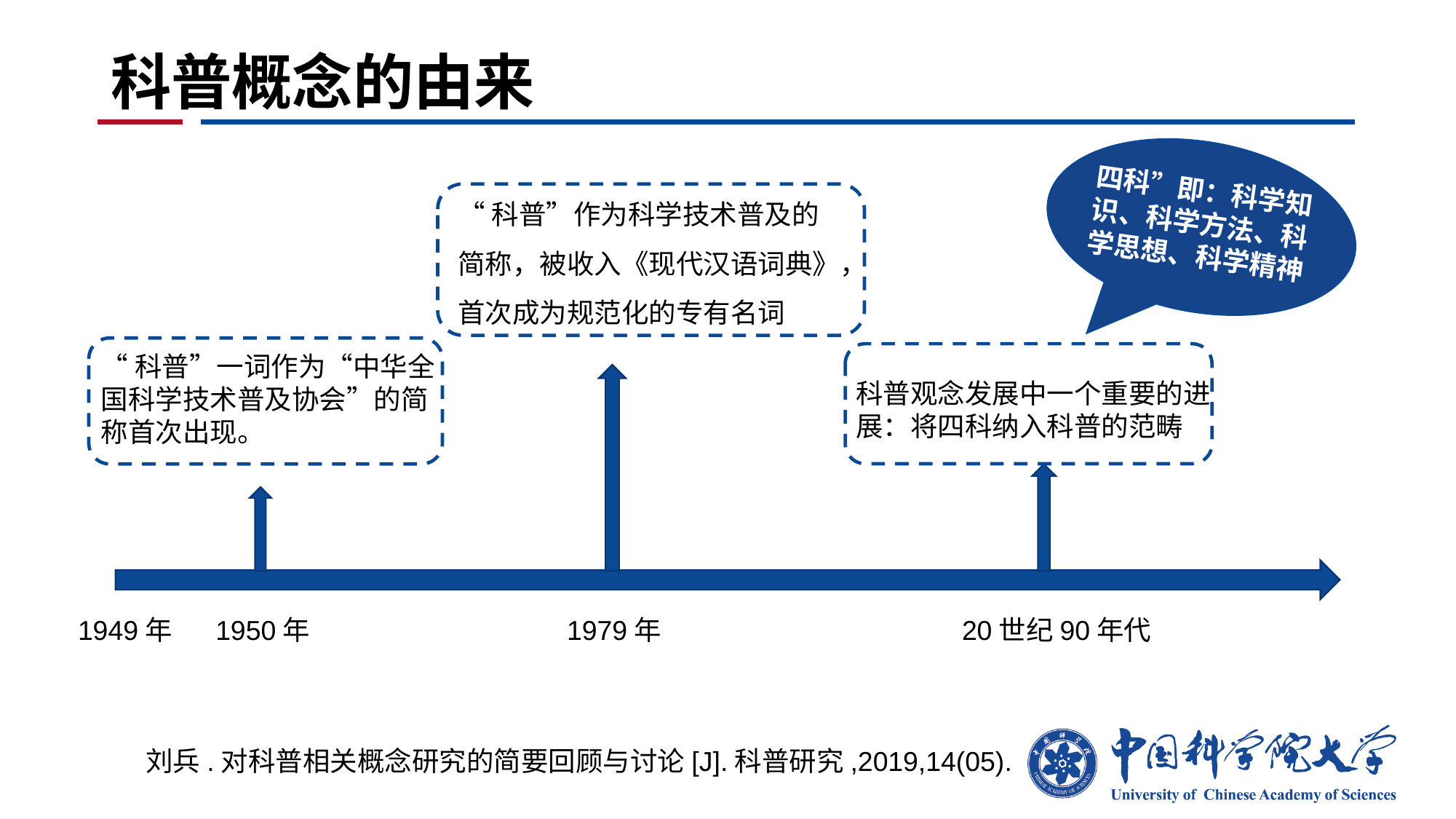

# 科普概念的由来

四科”即：科学知识、科学方法、科学思想、科学精神

“科普”作为科学技术普及的简称，被收入《现代汉语词典》，首次成为规范化的专有名词

“科普”一词作为“中华全国科学技术普及协会”的简称首次出现。

科普观念发展中一个重要的进展：将四科纳入科普的范畴

1949年
1950年
1979年
20世纪90年代
刘兵.对科普相关概念研究的简要回顾与讨论[J].科普研究,2019,14(05).